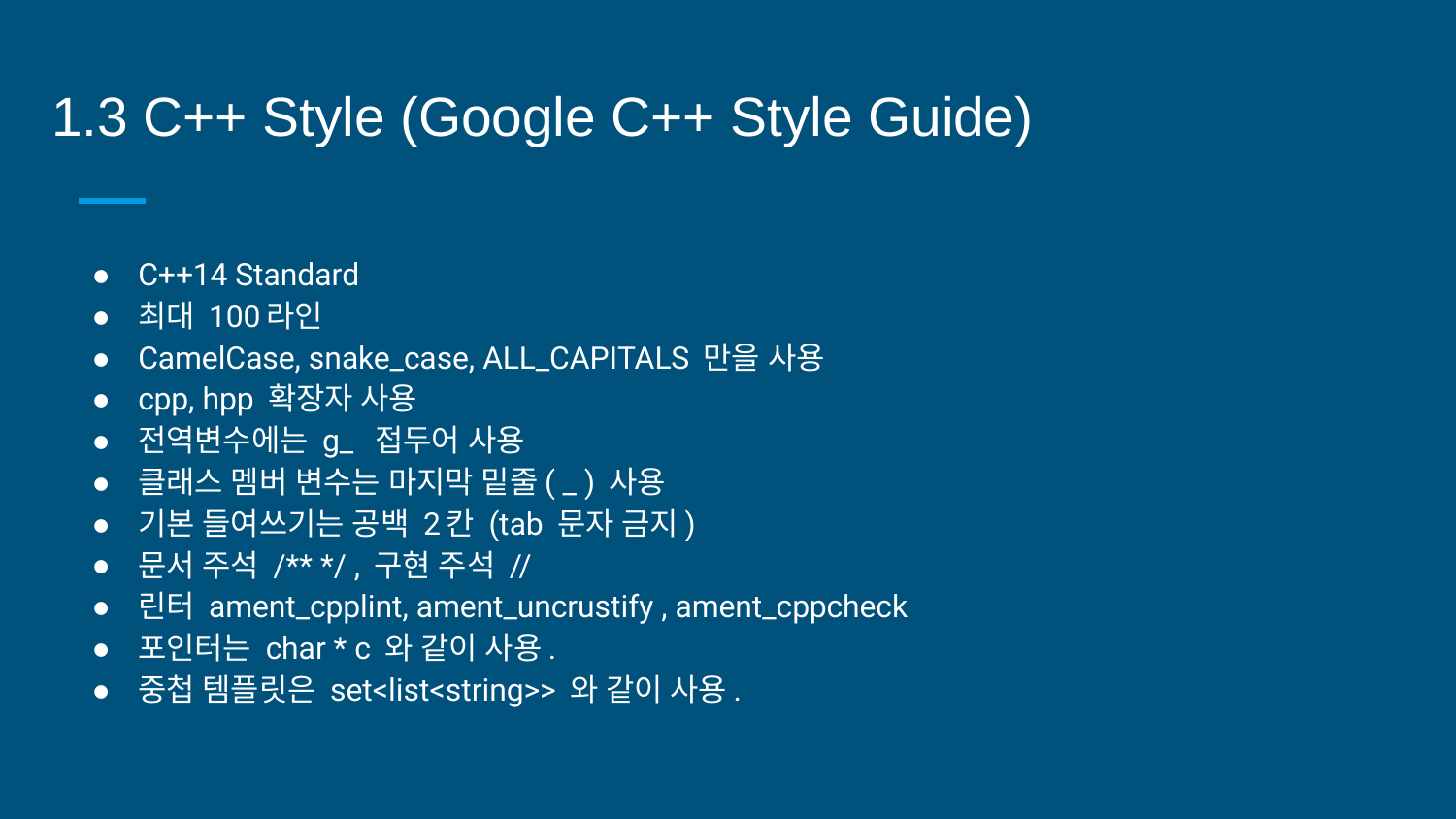

# 1.3 C++ Style (Google C++ Style Guide)
C++14 Standard
최대 100라인
CamelCase, snake_case, ALL_CAPITALS 만을 사용
cpp, hpp 확장자 사용
전역변수에는 g_  접두어 사용
클래스 멤버 변수는 마지막 밑줄( _ ) 사용
기본 들여쓰기는 공백 2칸 (tab 문자 금지)
문서 주석 /** */ , 구현 주석 //
린터 ament_cpplint, ament_uncrustify , ament_cppcheck
포인터는 char * c 와 같이 사용.
중첩 템플릿은 set<list<string>> 와 같이 사용.